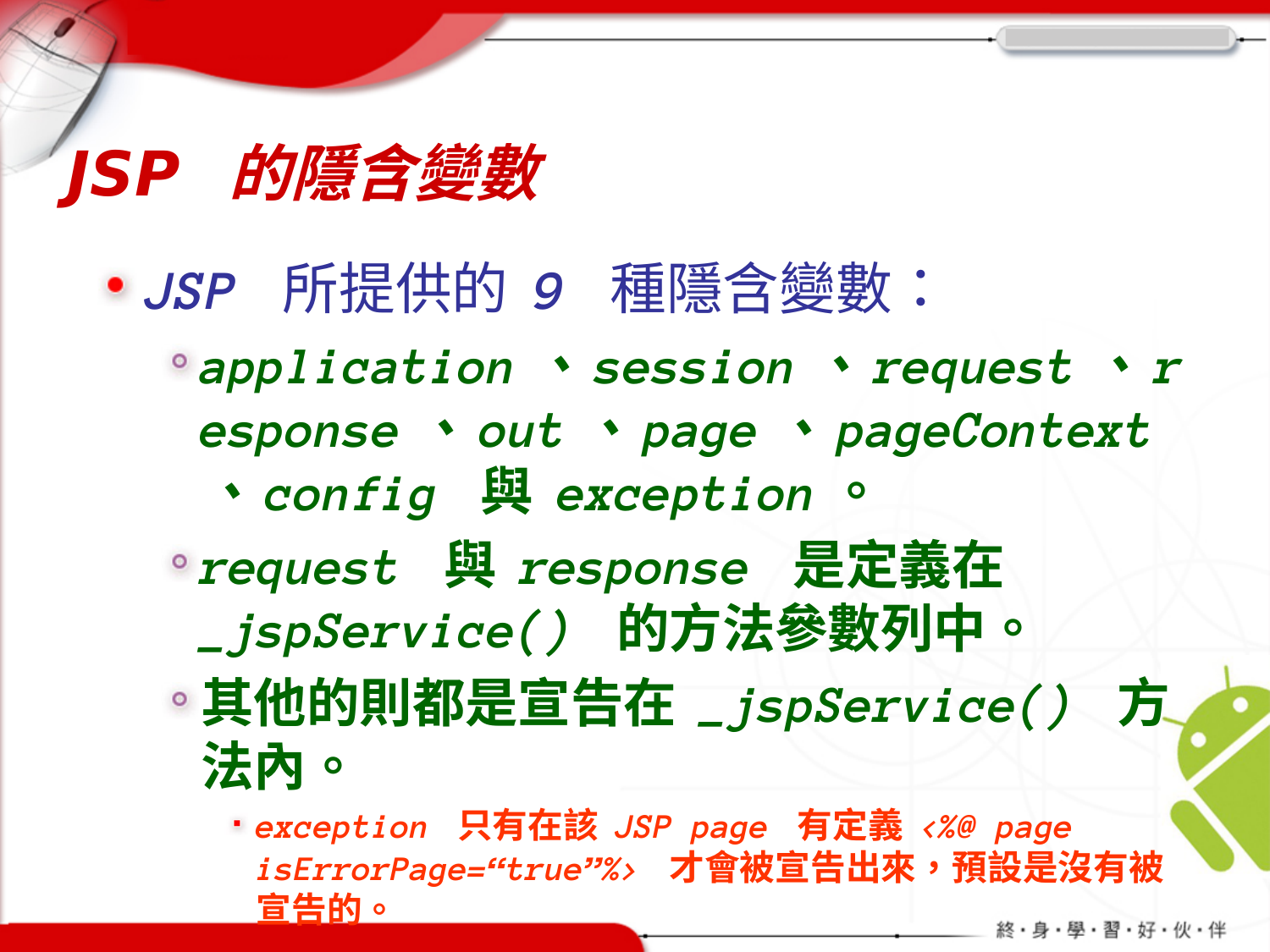

# JSP 的隱含變數
JSP 所提供的 9 種隱含變數：
application、session、request、response、out、page、pageContext、config 與 exception。
request 與 response 是定義在 _jspService() 的方法參數列中。
其他的則都是宣告在 _jspService() 方法內。
exception 只有在該 JSP page 有定義 <%@ page isErrorPage=“true”%> 才會被宣告出來，預設是沒有被宣告的。